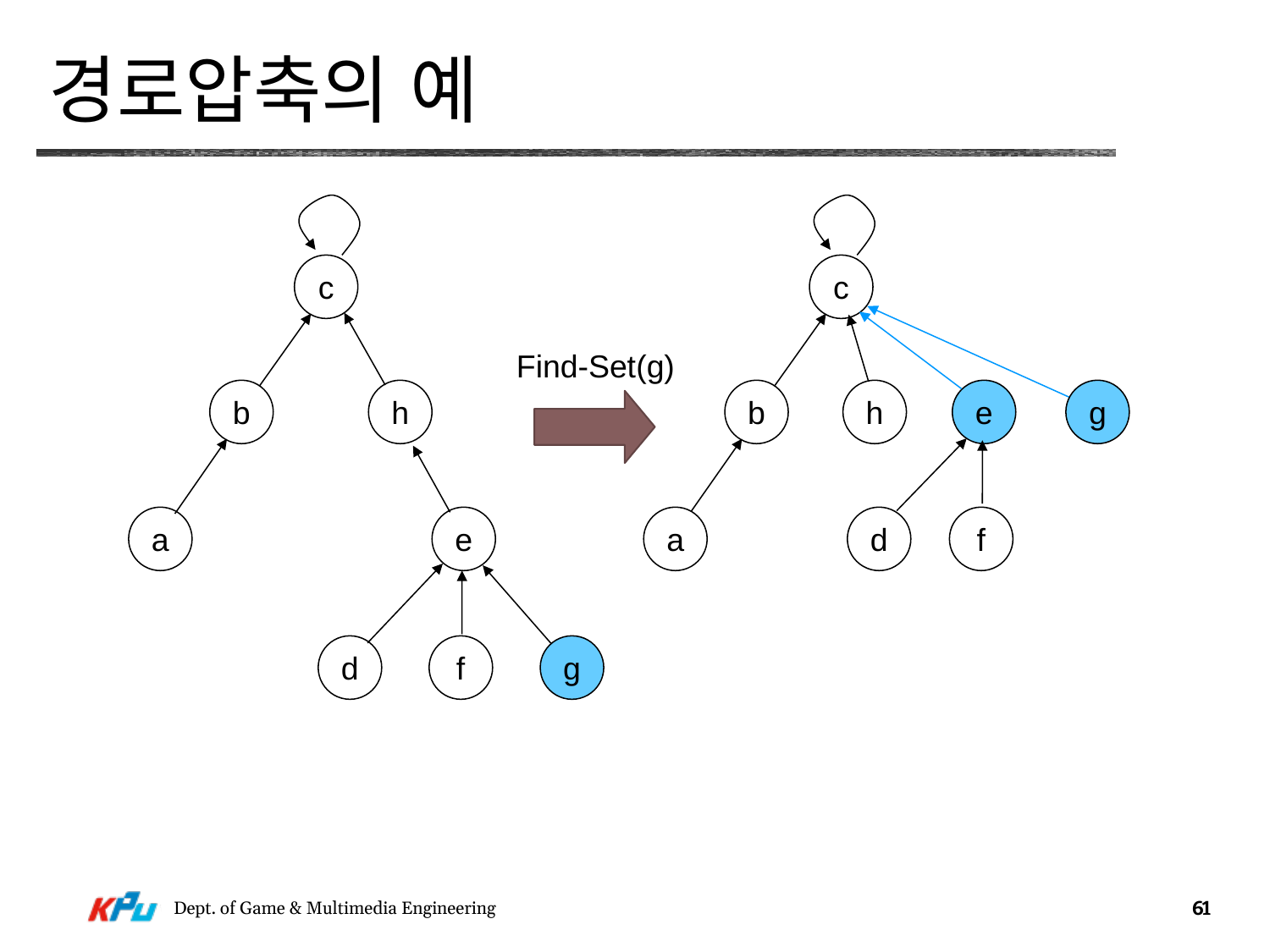

# 경로압축의 예

c
c

Find-Set(g)
b
h
b
h
e
g

a
e
a
d
f

d
f
g
Dept. of Game & Multimedia Engineering
61